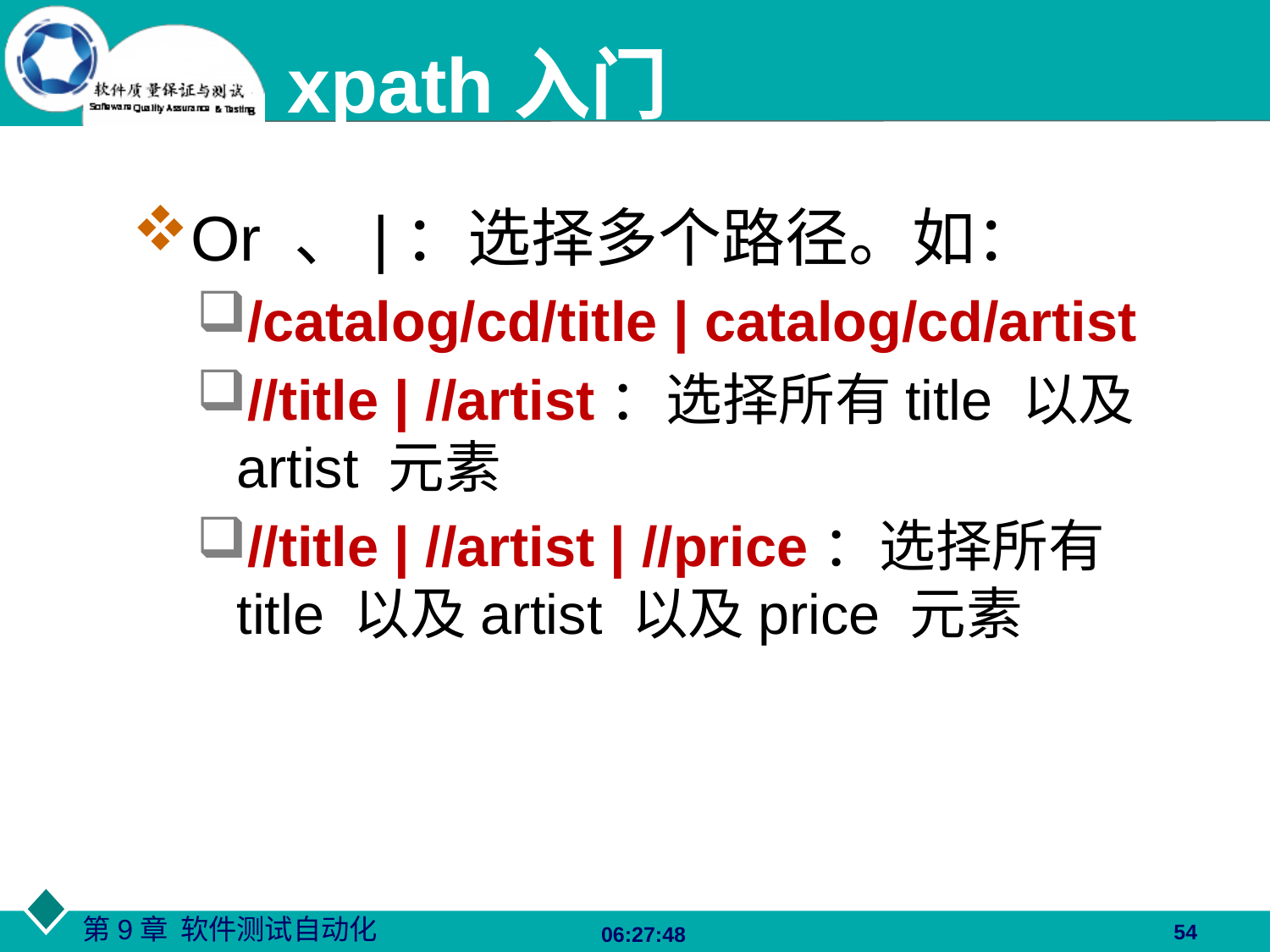

xpath入门
Or 、|：选择多个路径。如：
/catalog/cd/title | catalog/cd/artist
//title | //artist：选择所有title 以及artist 元素
//title | //artist | //price：选择所有title 以及artist 以及price 元素

54
06:27:48